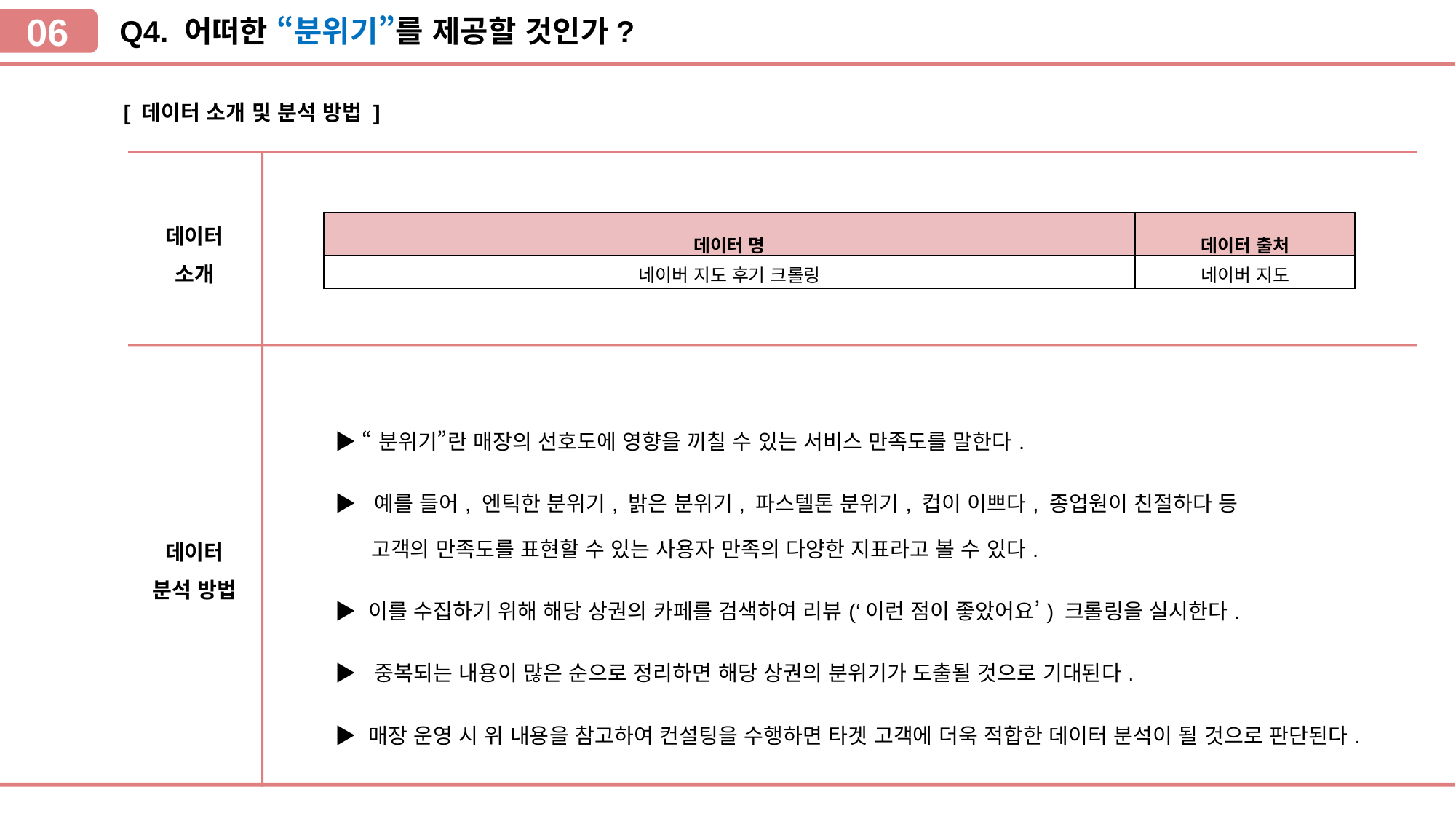

06
Q4. 어떠한 “분위기”를 제공할 것인가?
`
 [ 데이터 소개 및 분석 방법 ]
`
데이터
소개
| 데이터 명 | 데이터 출처 |
| --- | --- |
| 네이버 지도 후기 크롤링 | 네이버 지도 |
`
| ▶ “분위기”란 매장의 선호도에 영향을 끼칠 수 있는 서비스 만족도를 말한다. ▶ 예를 들어, 엔틱한 분위기, 밝은 분위기, 파스텔톤 분위기, 컵이 이쁘다, 종업원이 친절하다 등 고객의 만족도를 표현할 수 있는 사용자 만족의 다양한 지표라고 볼 수 있다. ▶ 이를 수집하기 위해 해당 상권의 카페를 검색하여 리뷰(‘이런 점이 좋았어요’) 크롤링을 실시한다. ▶ 중복되는 내용이 많은 순으로 정리하면 해당 상권의 분위기가 도출될 것으로 기대된다. ▶ 매장 운영 시 위 내용을 참고하여 컨설팅을 수행하면 타겟 고객에 더욱 적합한 데이터 분석이 될 것으로 판단된다. |
| --- |
`
|  |
| --- |
데이터
분석 방법
`